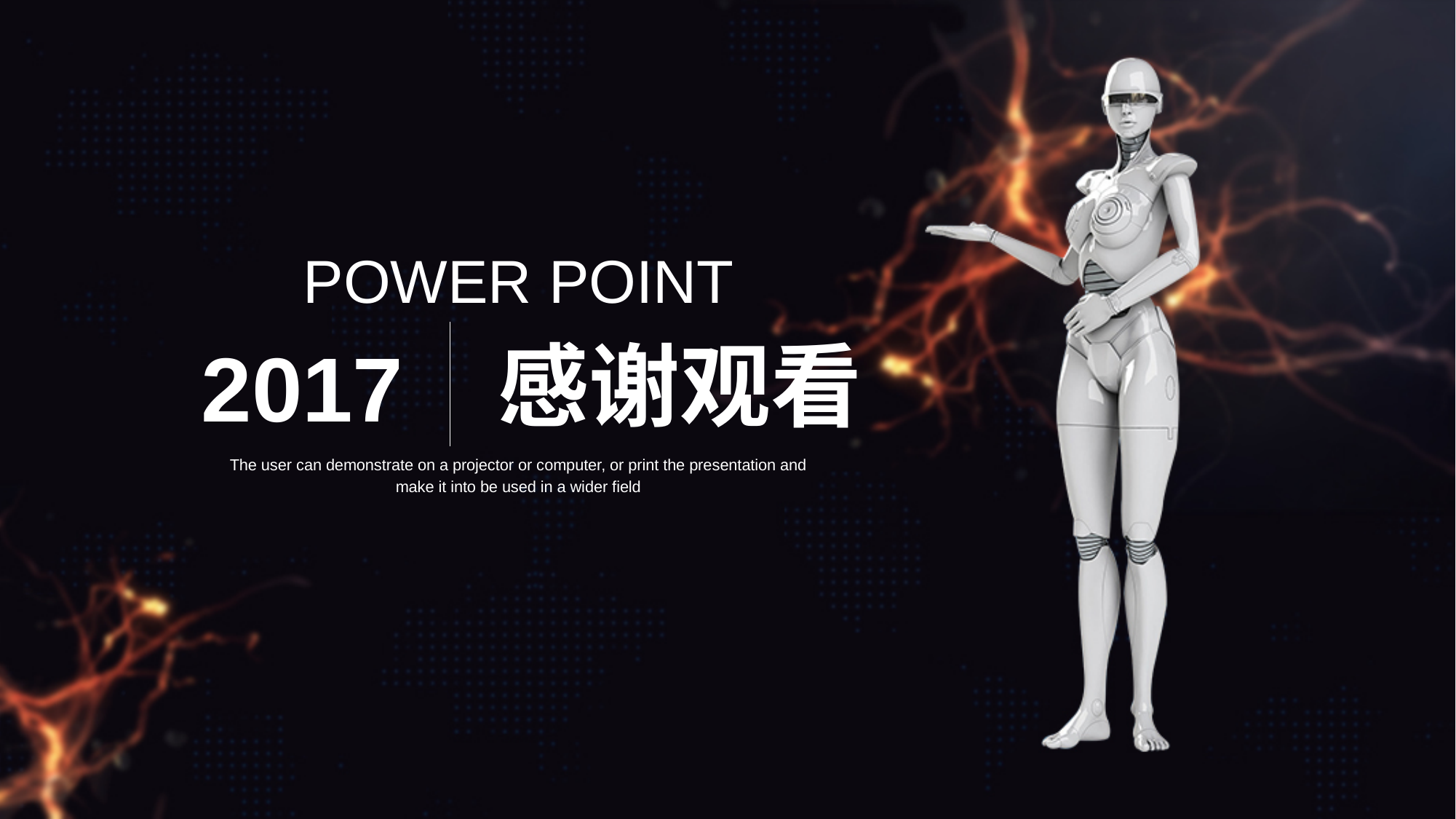

POWER POINT
感谢观看
2017
The user can demonstrate on a projector or computer, or print the presentation and make it into be used in a wider field